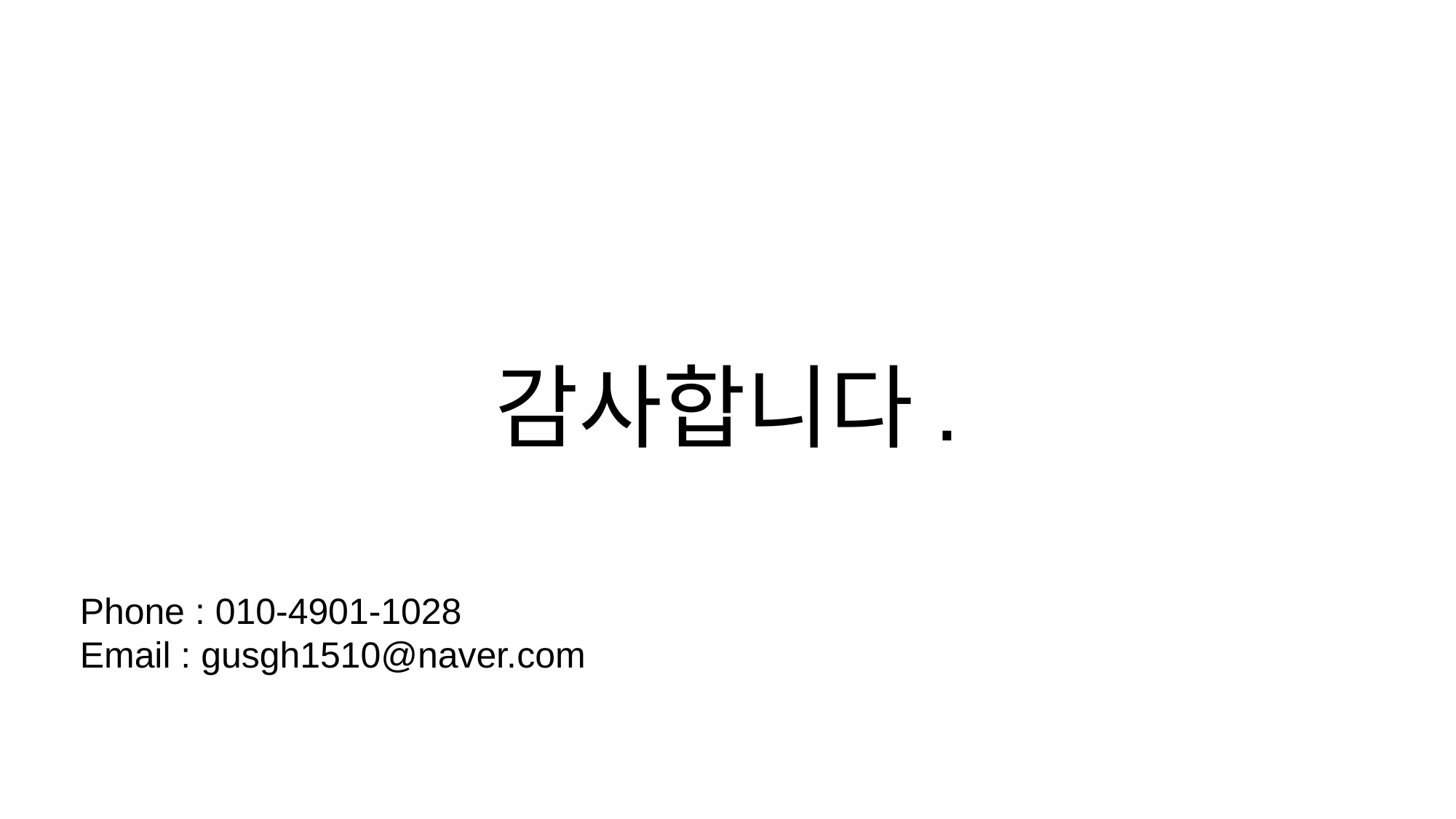

감사합니다.
Phone : 010-4901-1028
Email : gusgh1510@naver.com